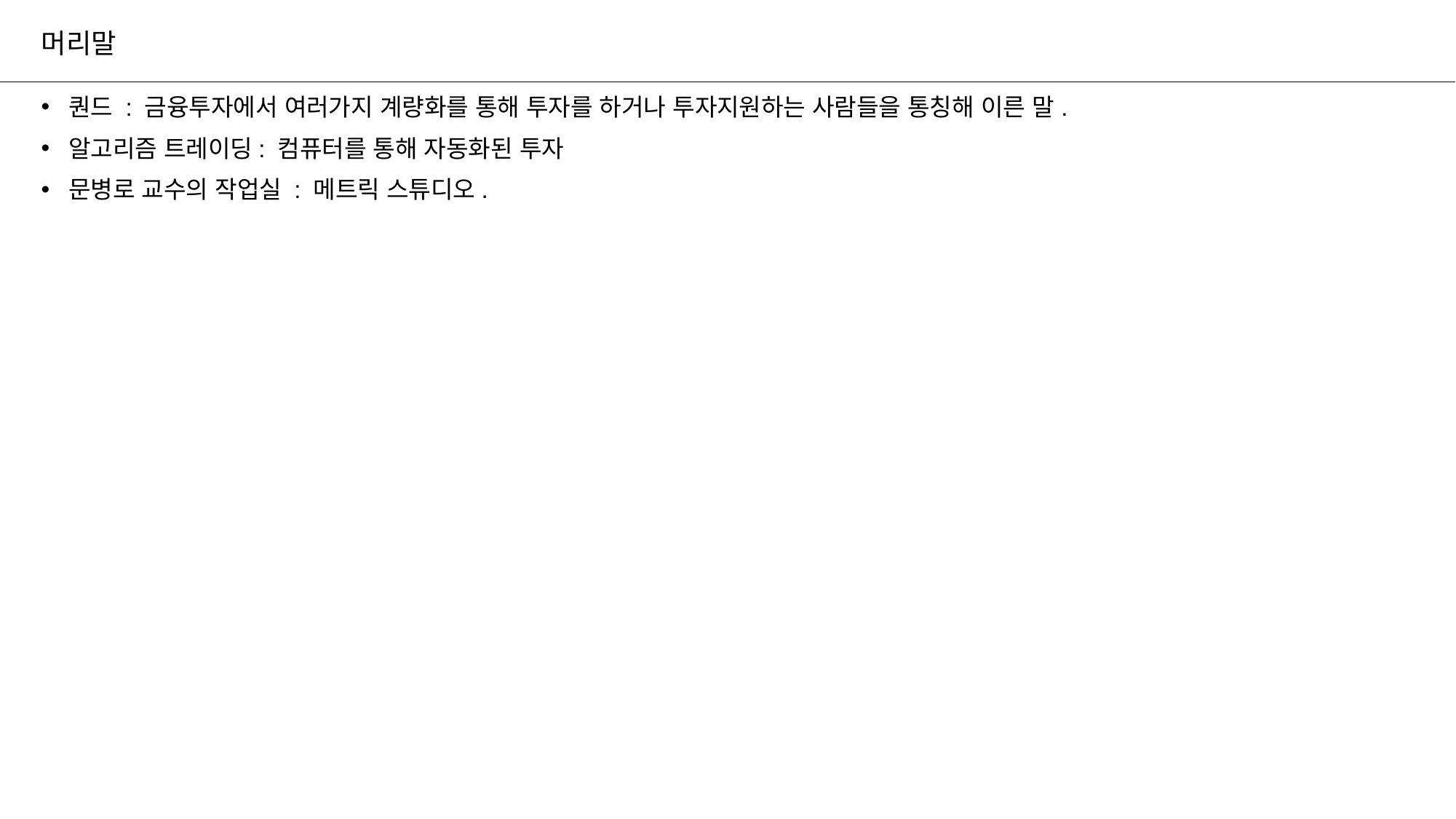

# 머리말
퀀드 : 금융투자에서 여러가지 계량화를 통해 투자를 하거나 투자지원하는 사람들을 통칭해 이른 말.
알고리즘 트레이딩: 컴퓨터를 통해 자동화된 투자
문병로 교수의 작업실 : 메트릭 스튜디오.